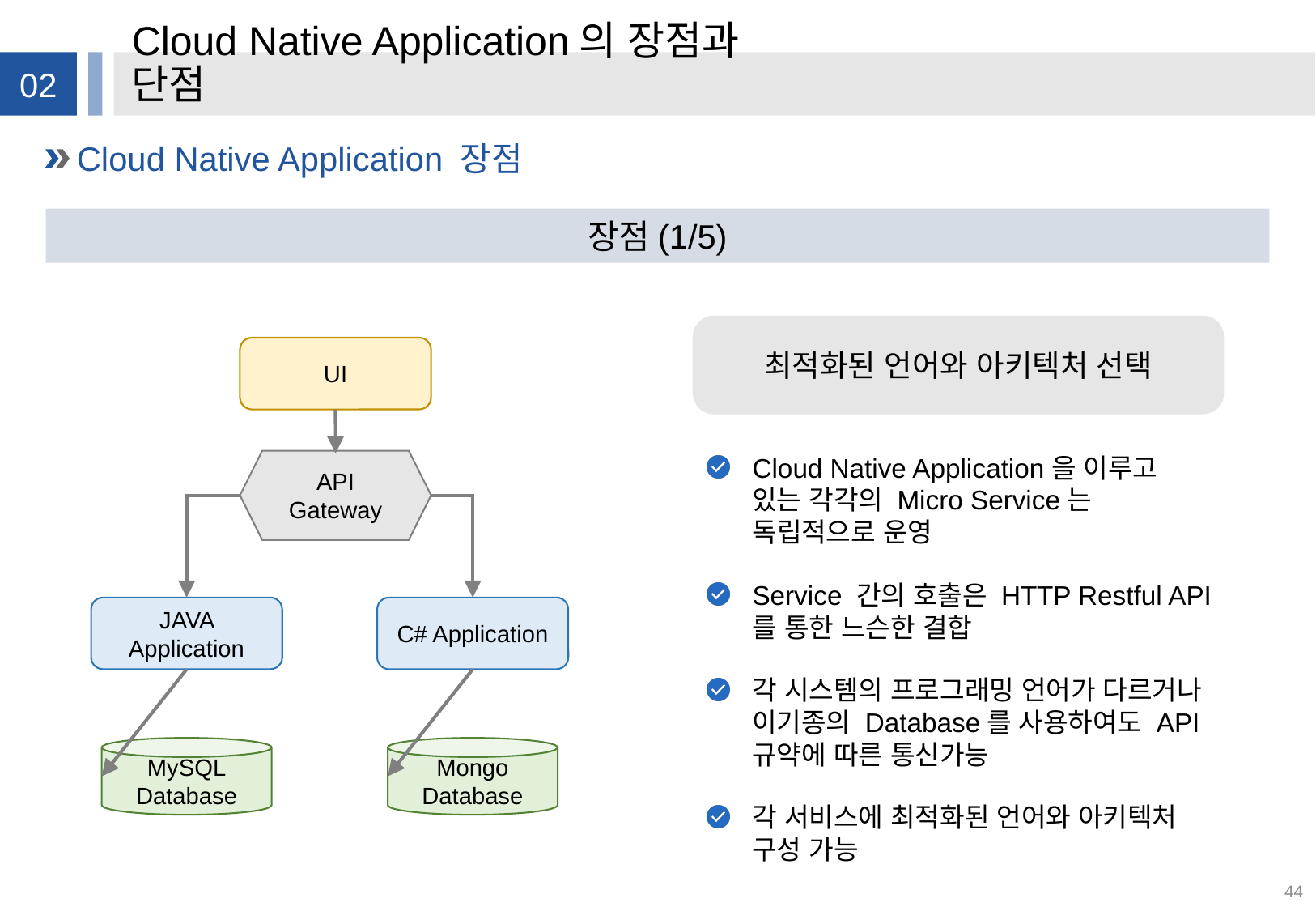

# Cloud Native Application의 장점과 단점
02
Cloud Native Application 장점
장점(1/5)
최적화된 언어와 아키텍처 선택
UI
Cloud Native Application을 이루고 있는 각각의 Micro Service는 독립적으로 운영
Service 간의 호출은 HTTP Restful API를 통한 느슨한 결합
각 시스템의 프로그래밍 언어가 다르거나 이기종의 Database를 사용하여도 API 규약에 따른 통신가능
각 서비스에 최적화된 언어와 아키텍처 구성 가능
API
Gateway
JAVA Application
C# Application
Mongo
Database
MySQL
Database
44